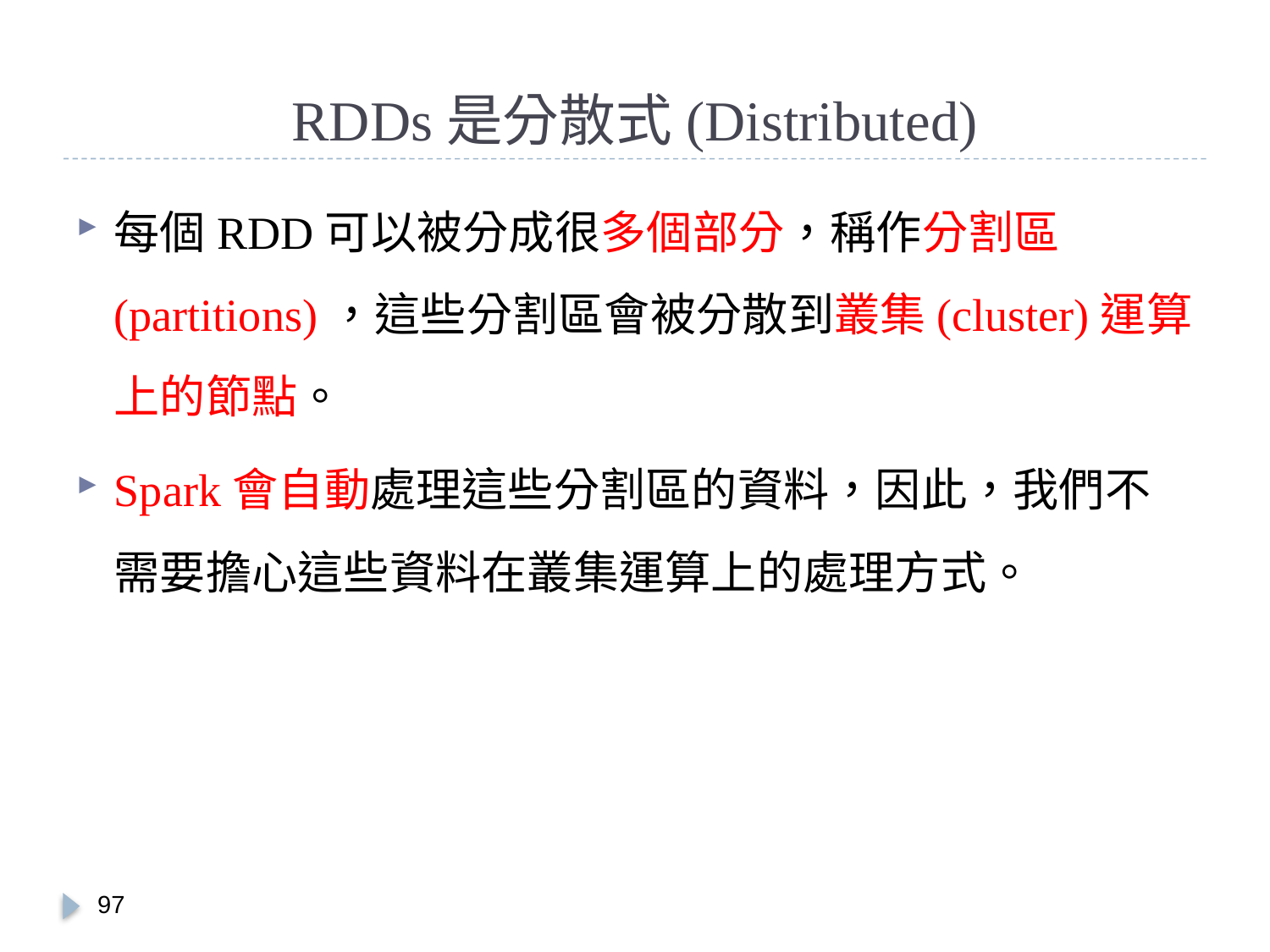

# RDDs是分散式(Distributed)
每個RDD可以被分成很多個部分，稱作分割區(partitions)，這些分割區會被分散到叢集(cluster)運算上的節點。
Spark會自動處理這些分割區的資料，因此，我們不需要擔心這些資料在叢集運算上的處理方式。
97